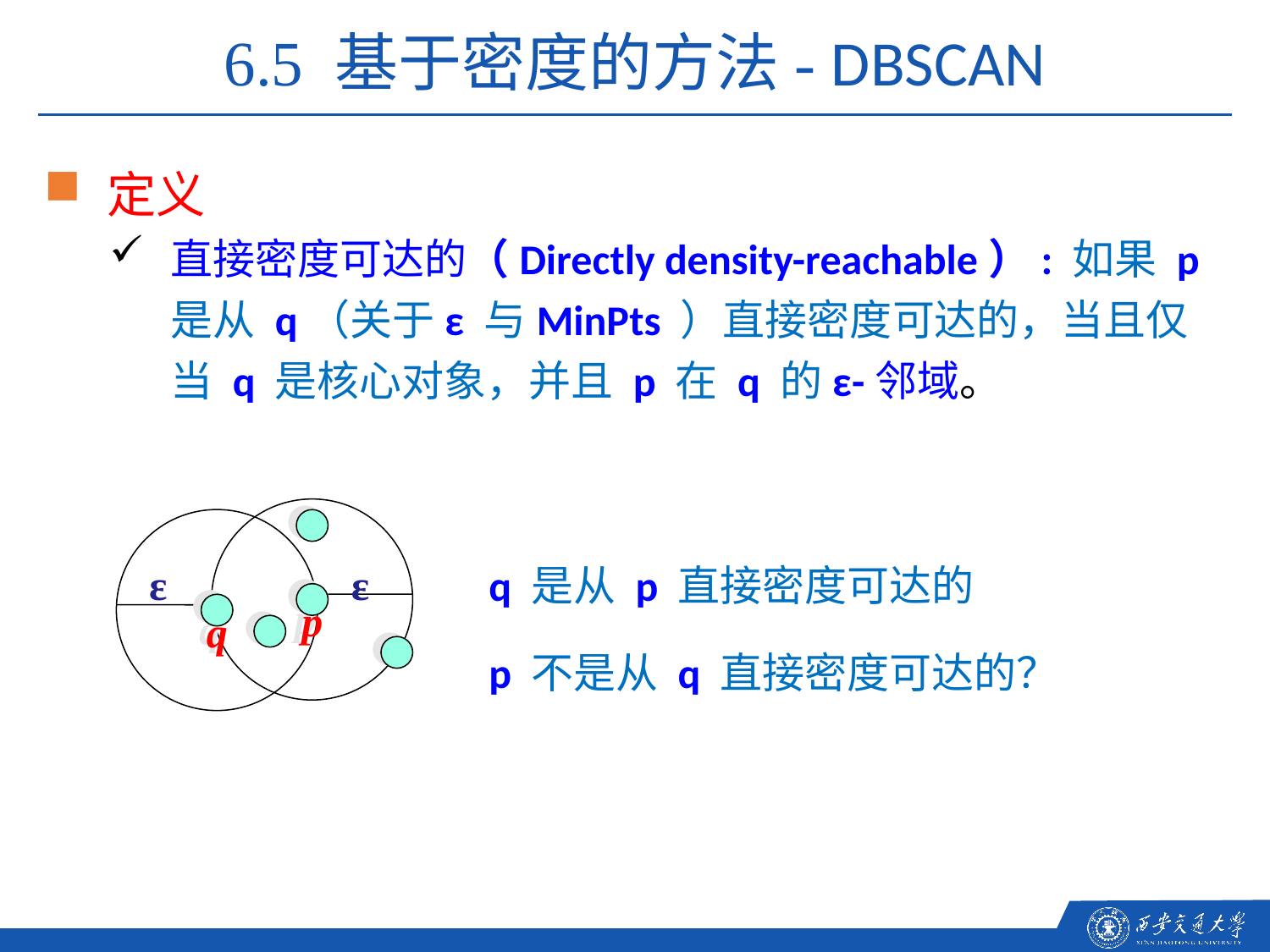

6.5 基于密度的方法- DBSCAN
定义
直接密度可达的（Directly density-reachable）: 如果 p 是从 q（关于ε 与MinPts ）直接密度可达的，当且仅当 q 是核心对象，并且 p 在 q 的ε-邻域。

q 是从 p 直接密度可达的
p 不是从 q 直接密度可达的？

ε
ε
p
q